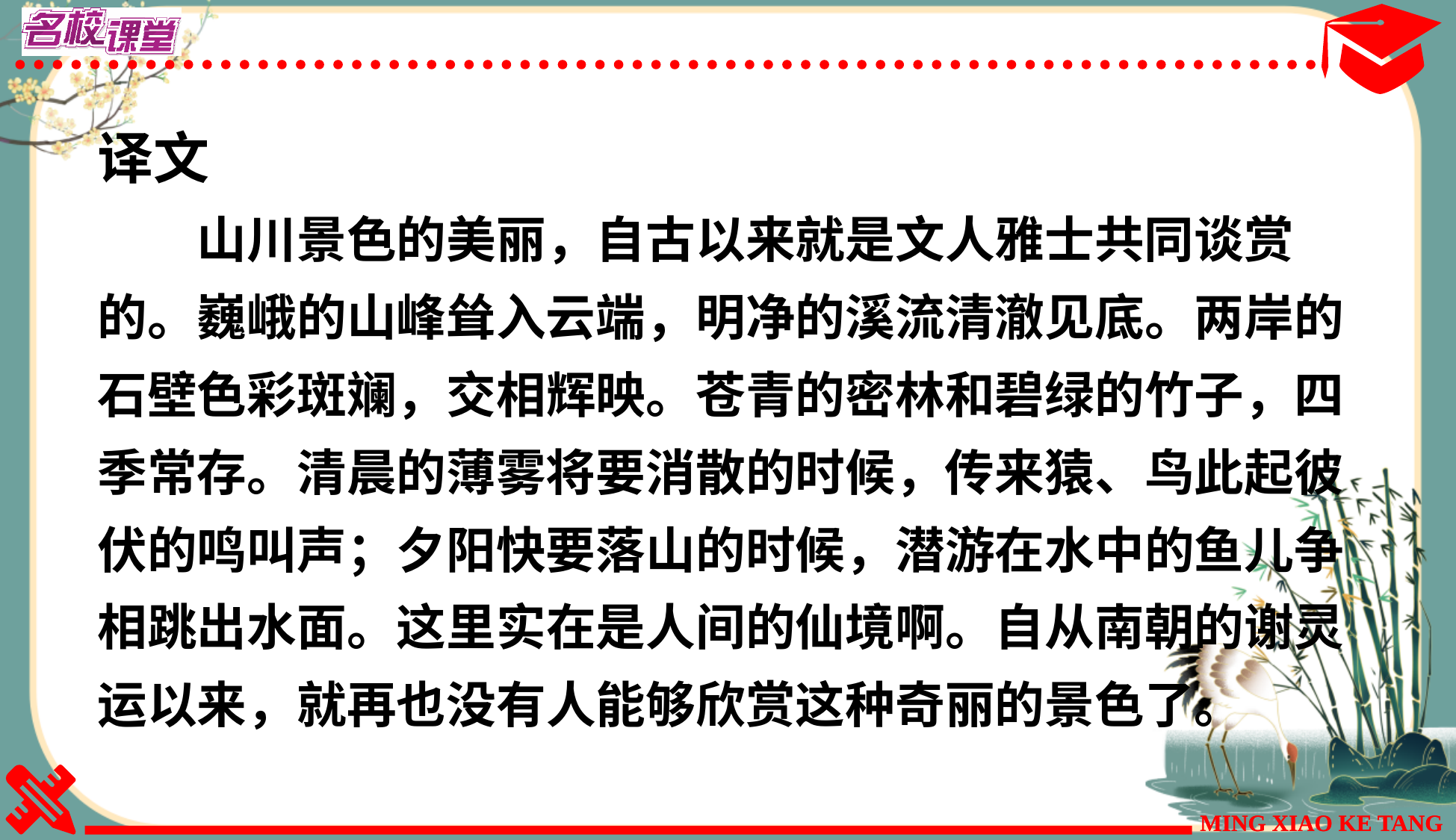

译文
　　山川景色的美丽，自古以来就是文人雅士共同谈赏的。巍峨的山峰耸入云端，明净的溪流清澈见底。两岸的石壁色彩斑斓，交相辉映。苍青的密林和碧绿的竹子，四季常存。清晨的薄雾将要消散的时候，传来猿、鸟此起彼伏的鸣叫声；夕阳快要落山的时候，潜游在水中的鱼儿争相跳出水面。这里实在是人间的仙境啊。自从南朝的谢灵运以来，就再也没有人能够欣赏这种奇丽的景色了。